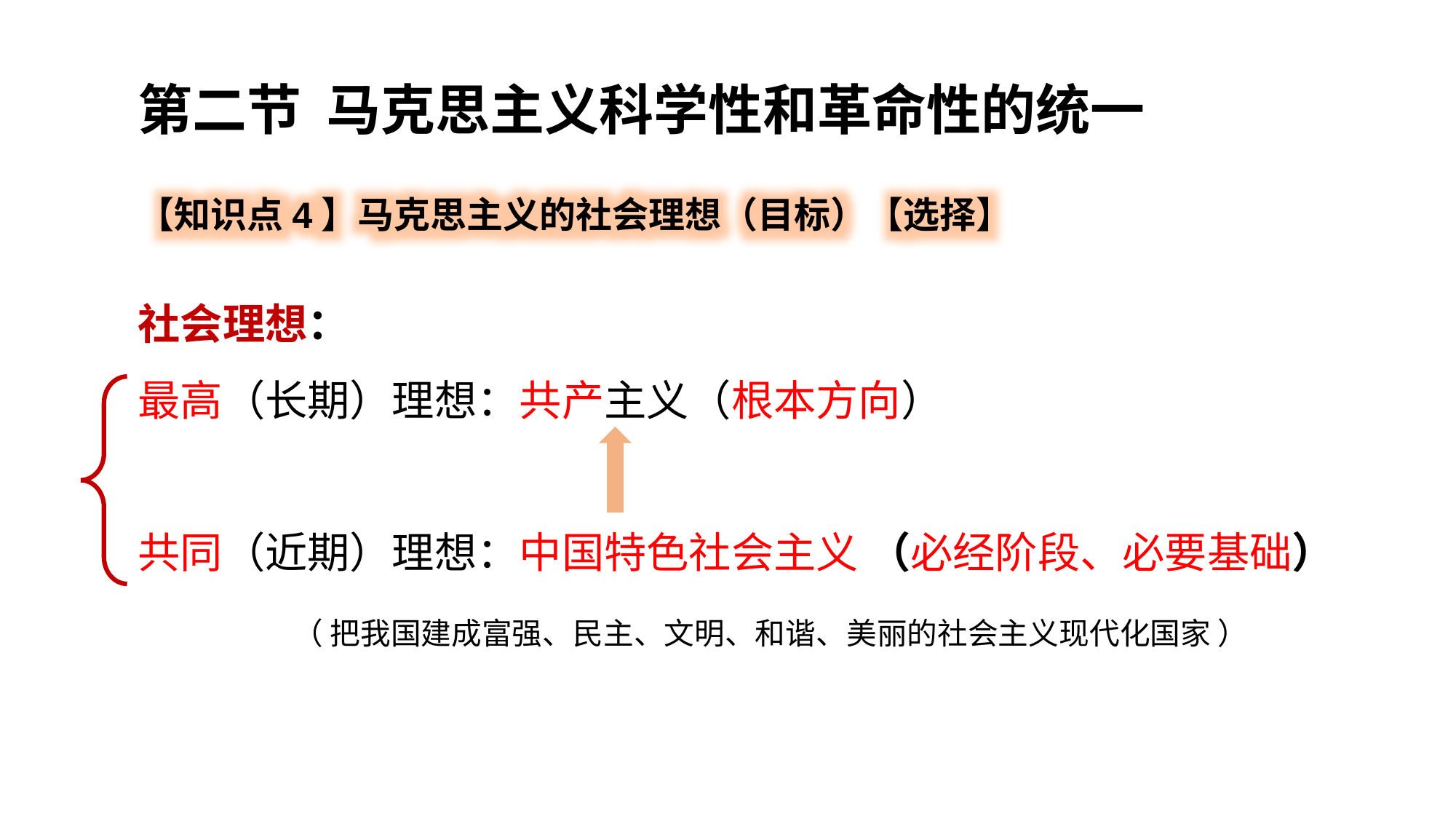

第二节  马克思主义科学性和革命性的统一
【知识点4】马克思主义的社会理想（目标）【选择】
社会理想：
最高（长期）理想：共产主义（根本方向）

共同（近期）理想：中国特色社会主义 （必经阶段、必要基础）
               （ 把我国建成富强、民主、文明、和谐、美丽的社会主义现代化国家 ）